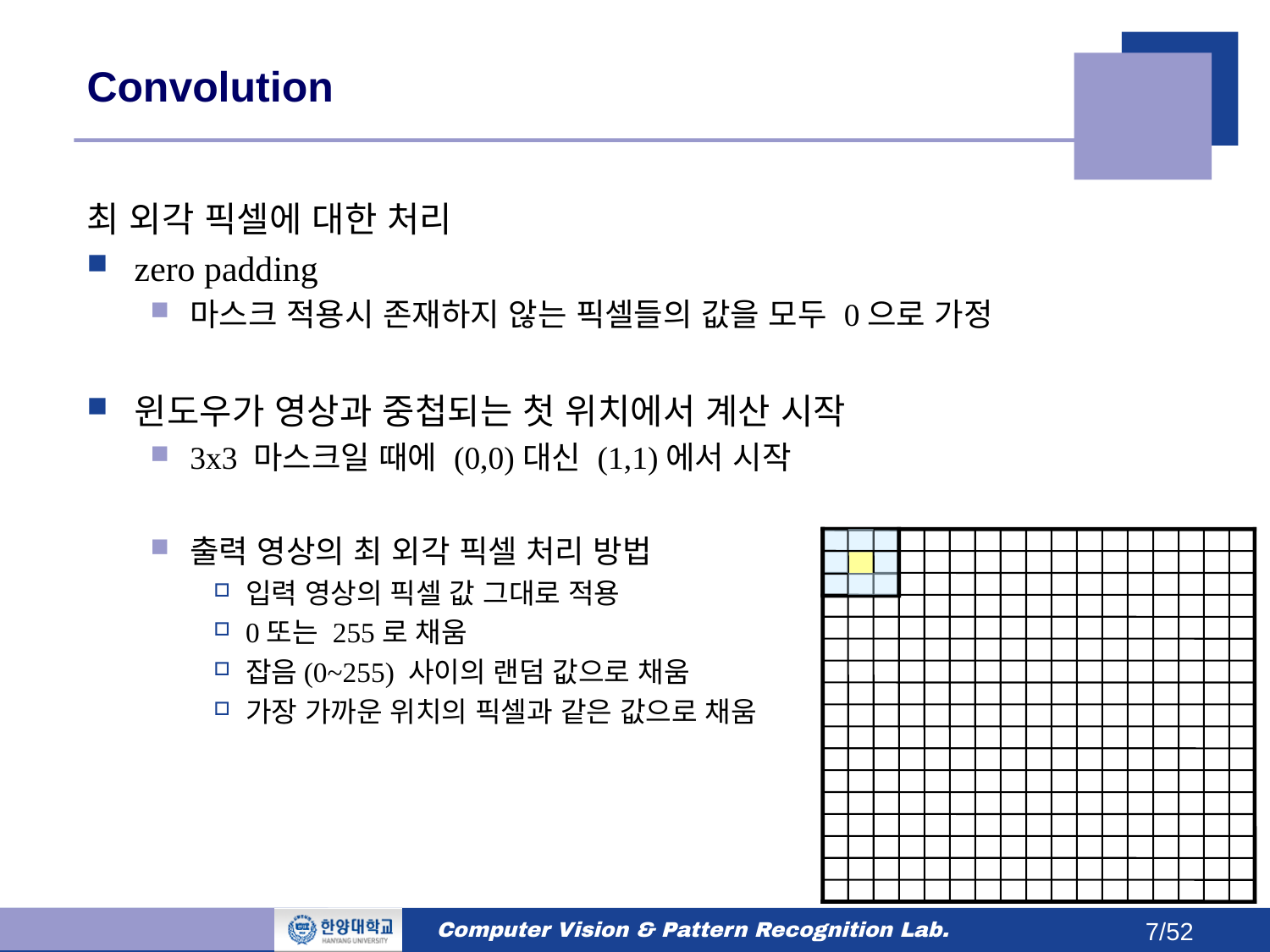

# Convolution
최 외각 픽셀에 대한 처리
zero padding
마스크 적용시 존재하지 않는 픽셀들의 값을 모두 0으로 가정

윈도우가 영상과 중첩되는 첫 위치에서 계산 시작
3x3 마스크일 때에 (0,0)대신 (1,1)에서 시작

출력 영상의 최 외각 픽셀 처리 방법
입력 영상의 픽셀 값 그대로 적용
0또는 255로 채움
잡음(0~255) 사이의 랜덤 값으로 채움
가장 가까운 위치의 픽셀과 같은 값으로 채움

Computer Vision & Pattern Recognition Lab.
7/52